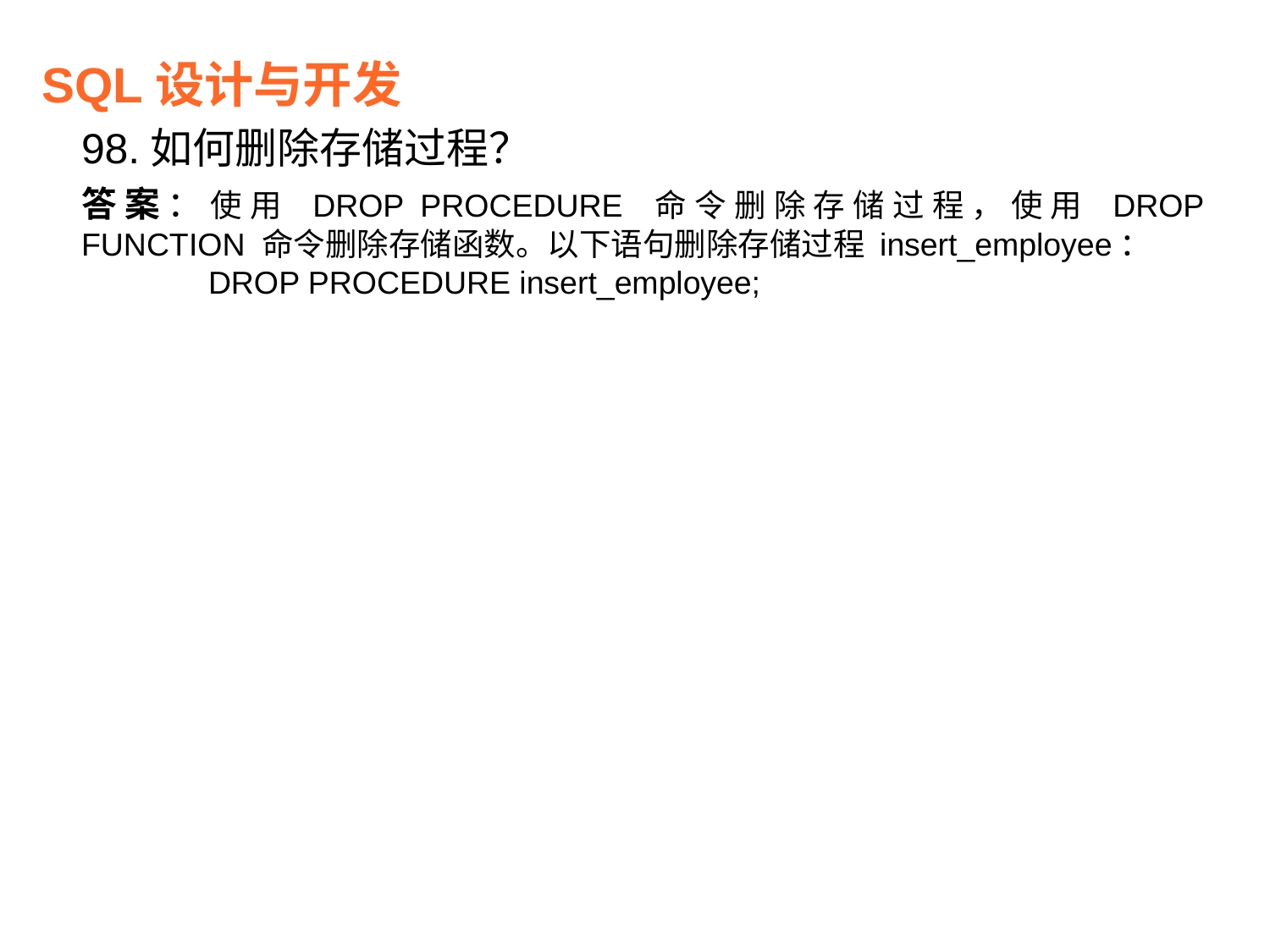

SQL设计与开发
98.如何删除存储过程？
答案：使用 DROP PROCEDURE 命令删除存储过程，使用 DROP FUNCTION 命令删除存储函数。以下语句删除存储过程 insert_employee：
	DROP PROCEDURE insert_employee;